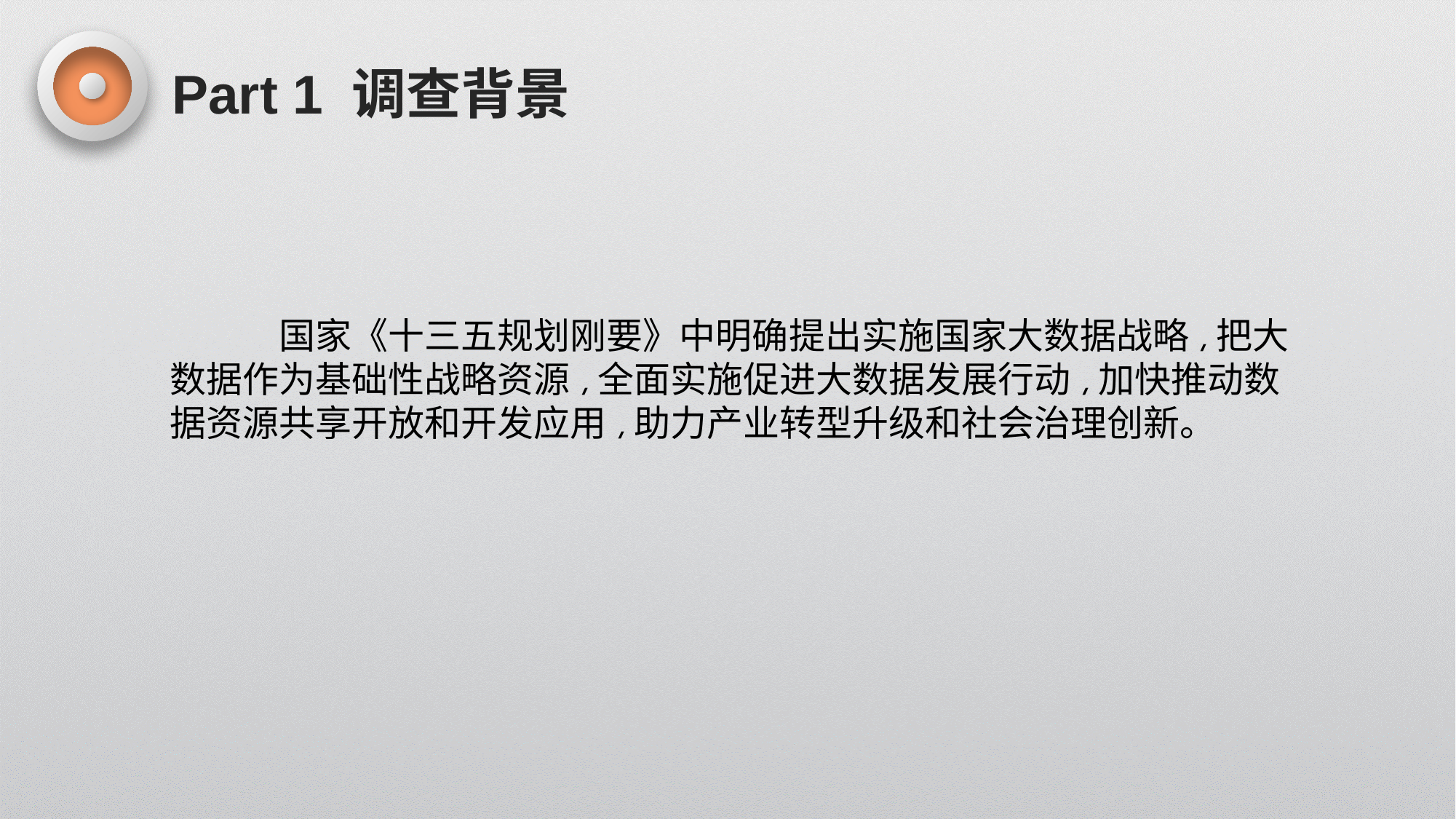

Part 1 调查背景
	国家《十三五规划刚要》中明确提出实施国家大数据战略,把大数据作为基础性战略资源,全面实施促进大数据发展行动,加快推动数据资源共享开放和开发应用,助力产业转型升级和社会治理创新。